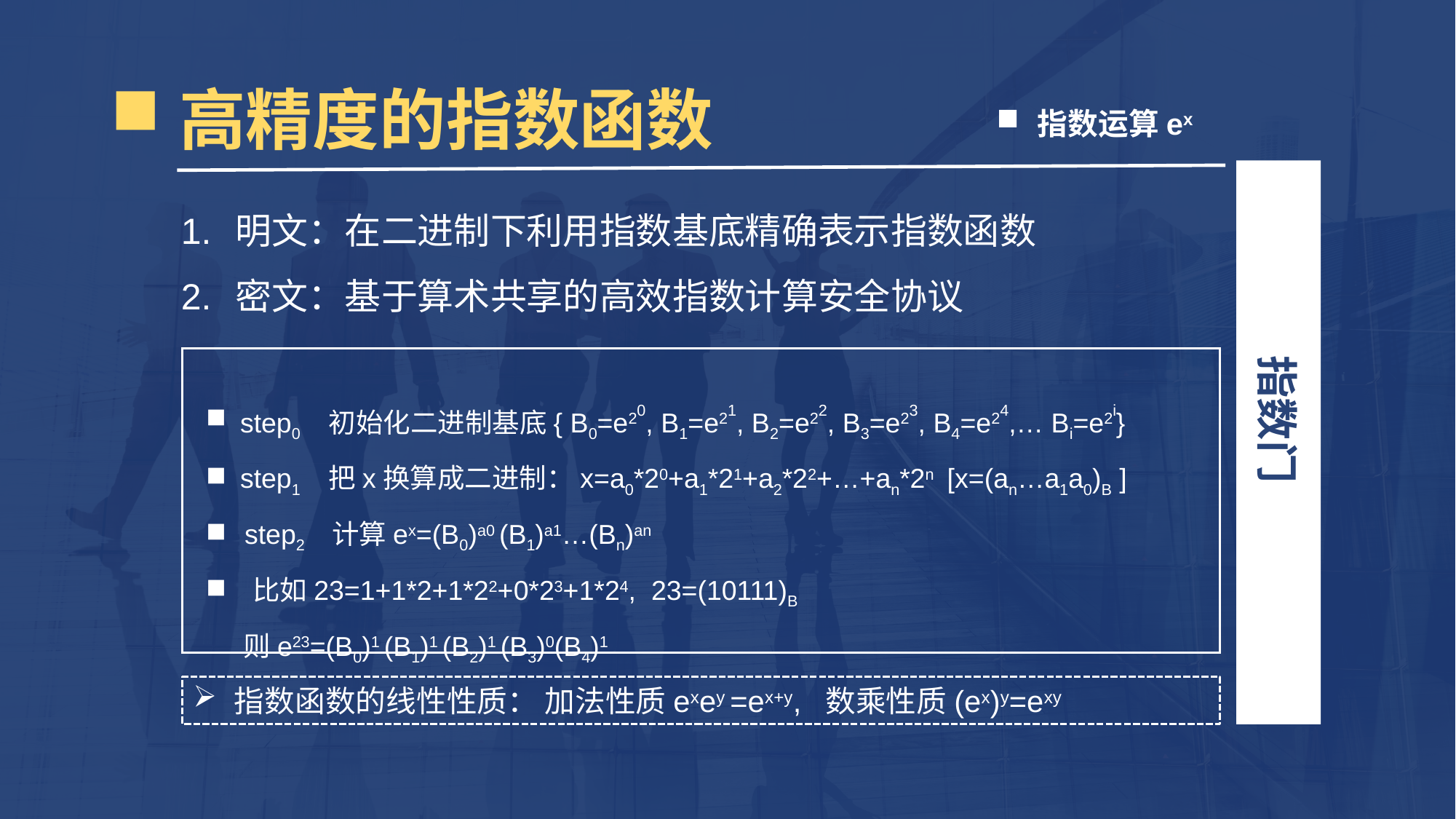

高精度的指数函数
指数运算ex

明文：在二进制下利用指数基底精确表示指数函数
密文：基于算术共享的高效指数计算安全协议
指数门

step0     初始化二进制基底{ B0=e20, B1=e21, B2=e22, B3=e23, B4=e24,… Bi=e2i}
step1     把x换算成二进制：x=a0*20+a1*21+a2*22+…+an*2n   [x=(an…a1a0)B ]
 step2    计算ex=(B0)a0 (B1)a1…(Bn)an
 比如23=1+1*2+1*22+0*23+1*24,  23=(10111)B
     则e23=(B0)1 (B1)1 (B2)1 (B3)0(B4)1
指数函数的线性性质： 加法性质exey =ex+y,  数乘性质(ex)y=exy